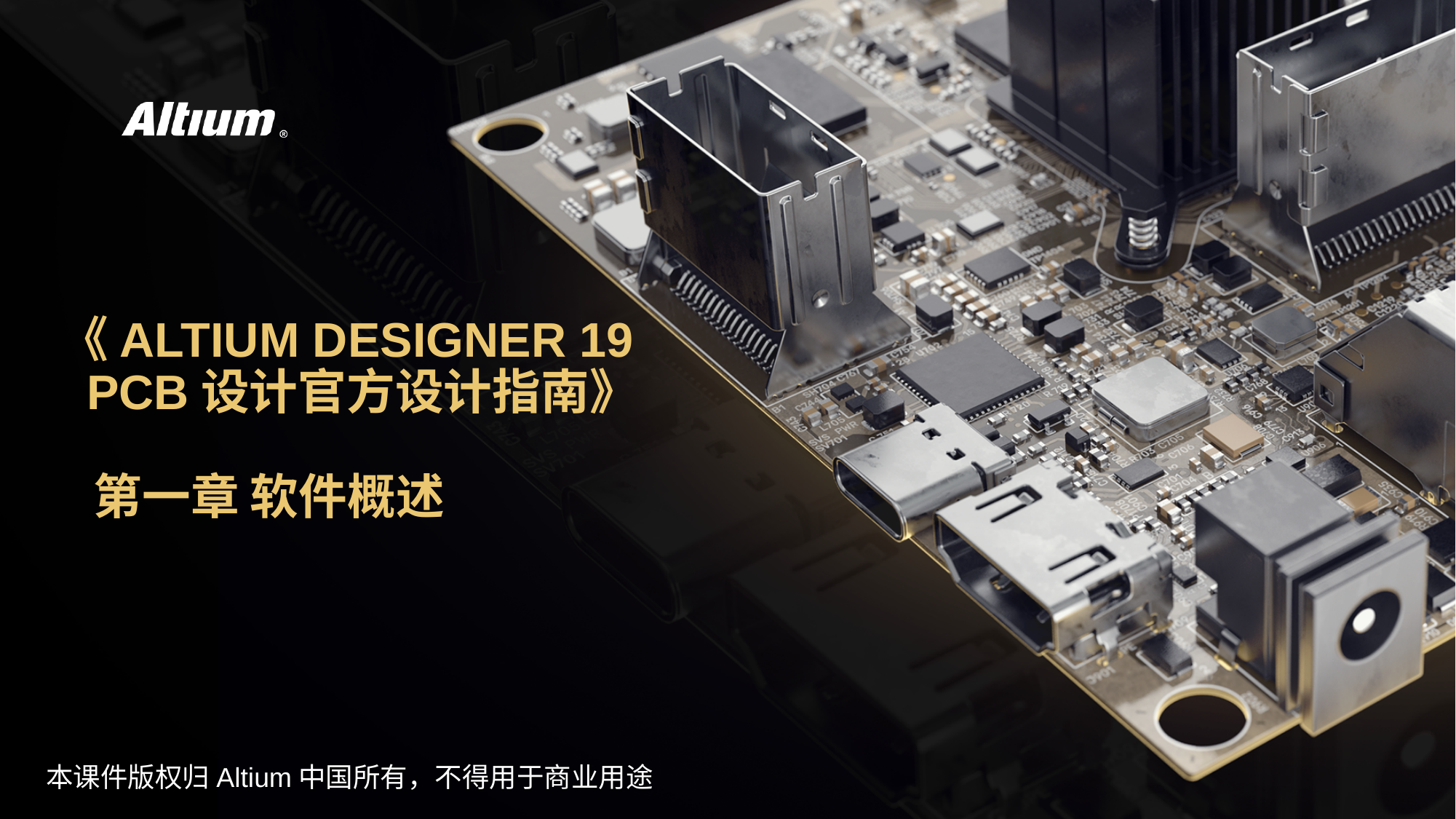

《Altium Designer 19
  PCB设计官方设计指南》

  第一章 软件概述
本课件版权归Altium中国所有，不得用于商业用途